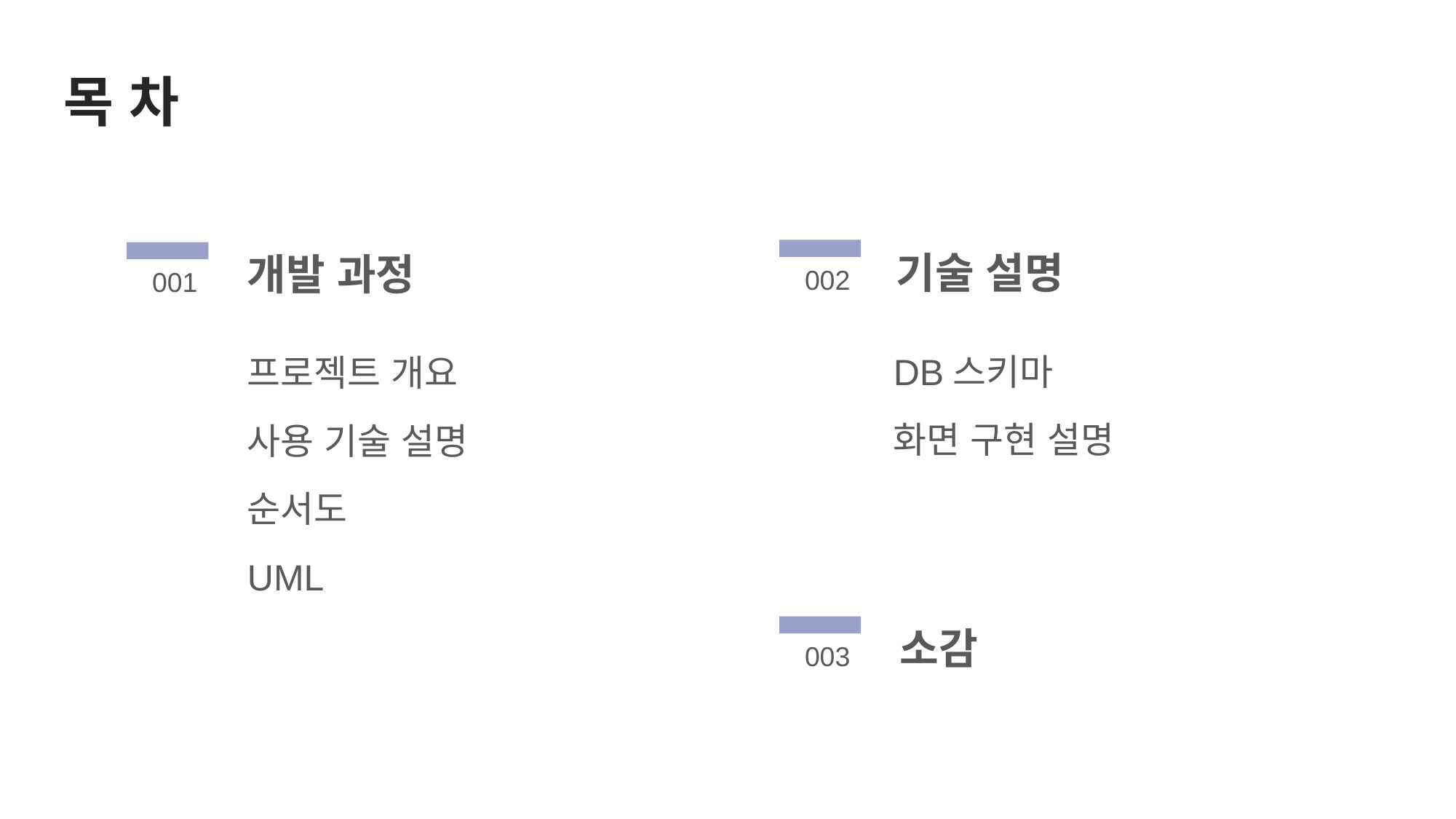

목 차

기술 설명
002

개발 과정
001
DB스키마
화면 구현 설명
프로젝트 개요
사용 기술 설명
순서도
UML

소감
003